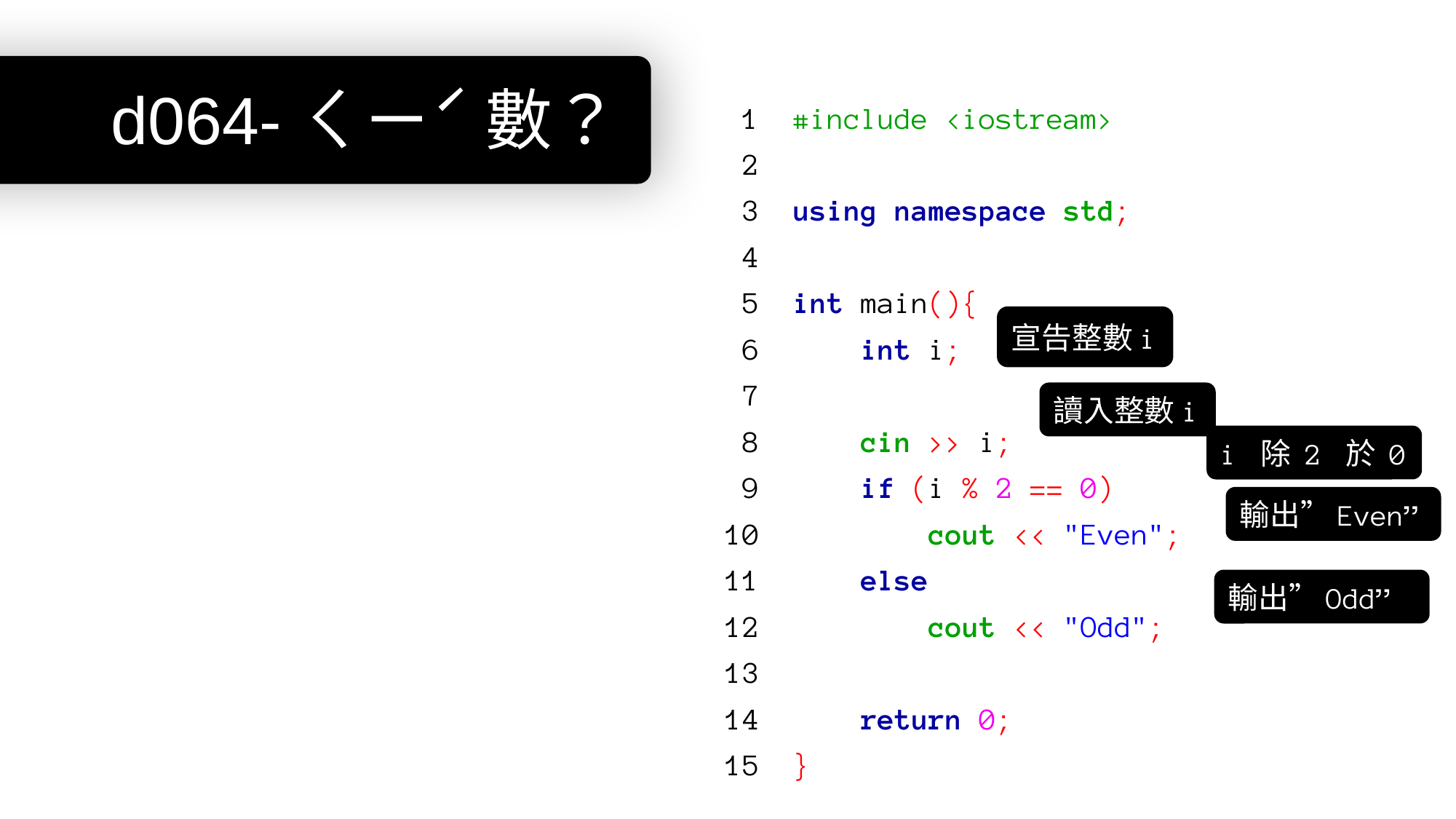

# d064-ㄑㄧˊ 數？

 1  #include <iostream>
 2
 3  using namespace std;
 4
 5  int main(){
 6      int i;
 7
 8      cin >> i;
 9      if (i % 2 == 0)
10          cout << "Even";
11      else
12          cout << "Odd";
13
14      return 0;
15  }
宣告整數i
讀入整數i
i 除 2 於 0
輸出”Even”
輸出”Odd”